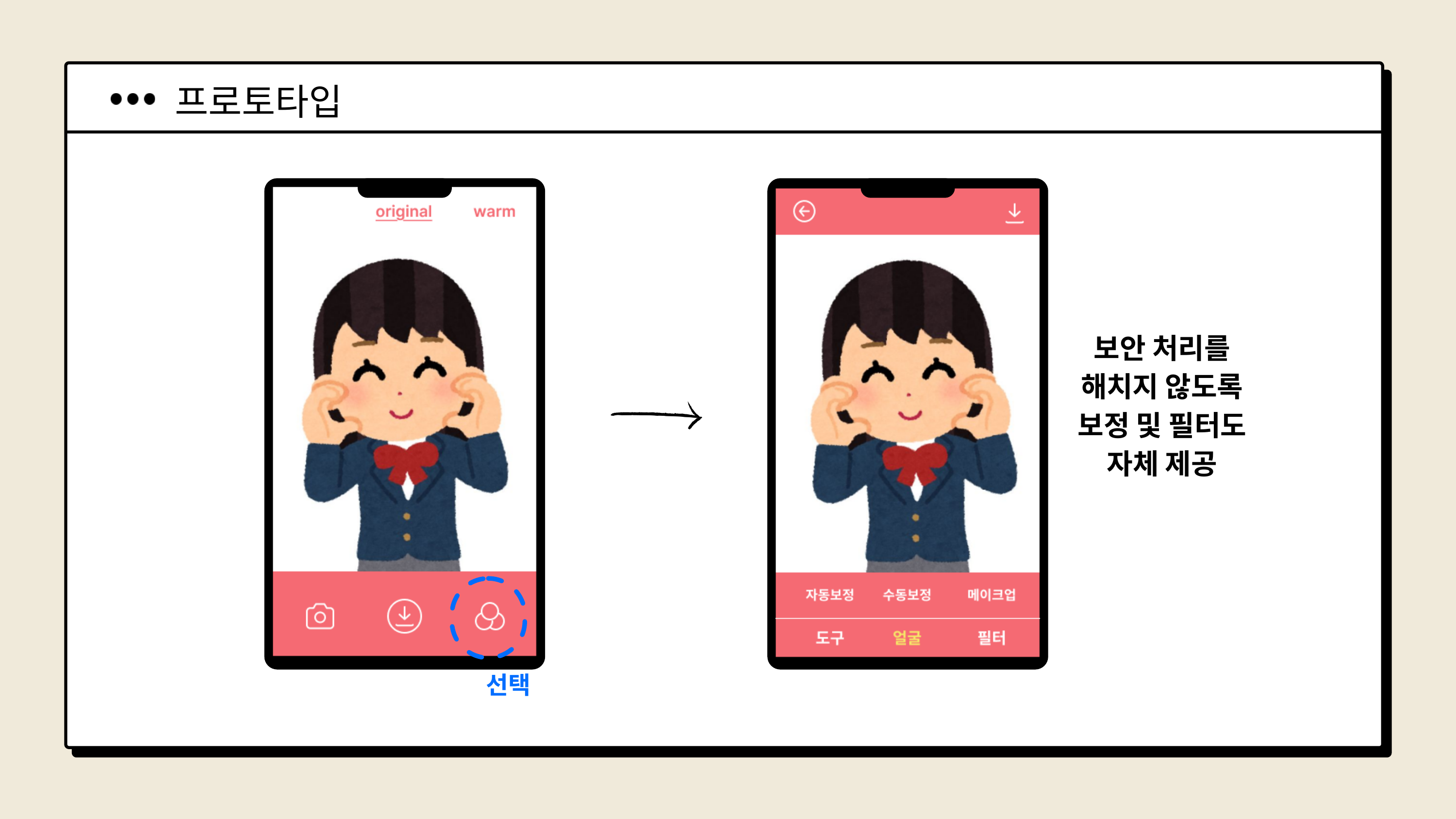

프로토타입

보안 처리를
해치지 않도록
보정 및 필터도
자체 제공

선택